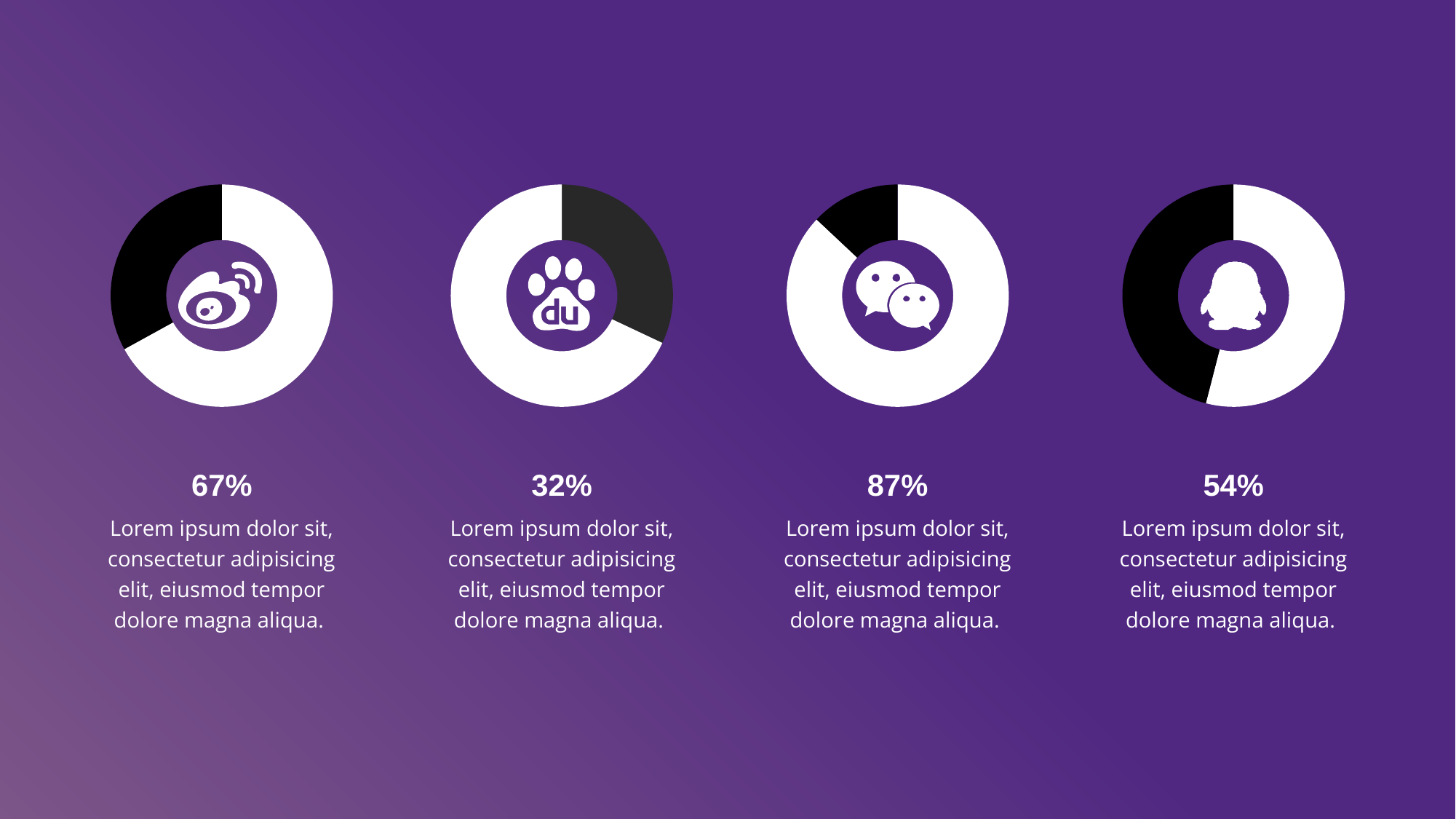

### Chart

| Category | 市场占比 |
|---|---|
| 类别1  | 0.67 |
| 类别2 | 0.33 |

### Chart

| Category | 市场占比 |
|---|---|
| 类别1  | 0.32 |
| 类别2 | 0.68 |

### Chart

| Category | 市场占比 |
|---|---|
| 类别1  | 0.87 |
| 类别2 | 0.13 |

### Chart

| Category | 市场占比 |
|---|---|
| 类别1  | 0.54 |
| 类别2 | 0.46 |

67%
Lorem ipsum dolor sit, consectetur adipisicing elit, eiusmod tempor dolore magna aliqua.
32%
Lorem ipsum dolor sit, consectetur adipisicing elit, eiusmod tempor dolore magna aliqua.
87%
Lorem ipsum dolor sit, consectetur adipisicing elit, eiusmod tempor dolore magna aliqua.
54%
Lorem ipsum dolor sit, consectetur adipisicing elit, eiusmod tempor dolore magna aliqua.